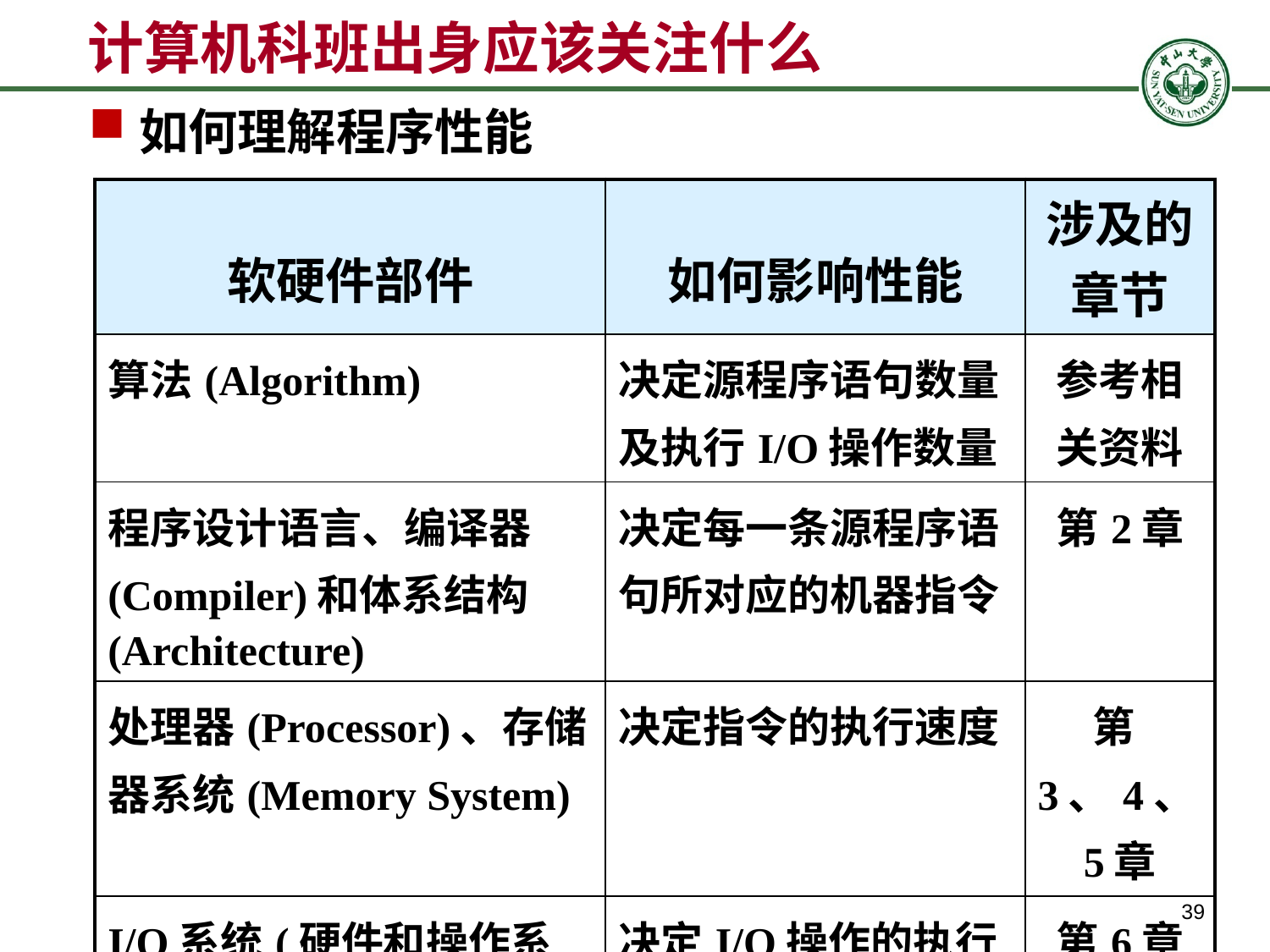

计算机科班出身应该关注什么
如何理解程序性能
| 软硬件部件 | 如何影响性能 | 涉及的章节 |
| --- | --- | --- |
| 算法(Algorithm) | 决定源程序语句数量及执行I/O操作数量 | 参考相关资料 |
| 程序设计语言、编译器(Compiler)和体系结构(Architecture) | 决定每一条源程序语句所对应的机器指令 | 第2章 |
| 处理器(Processor)、存储器系统(Memory System) | 决定指令的执行速度 | 第3、4、5章 |
| I/O系统(硬件和操作系统) | 决定I/O操作的执行速度 | 第6章 |